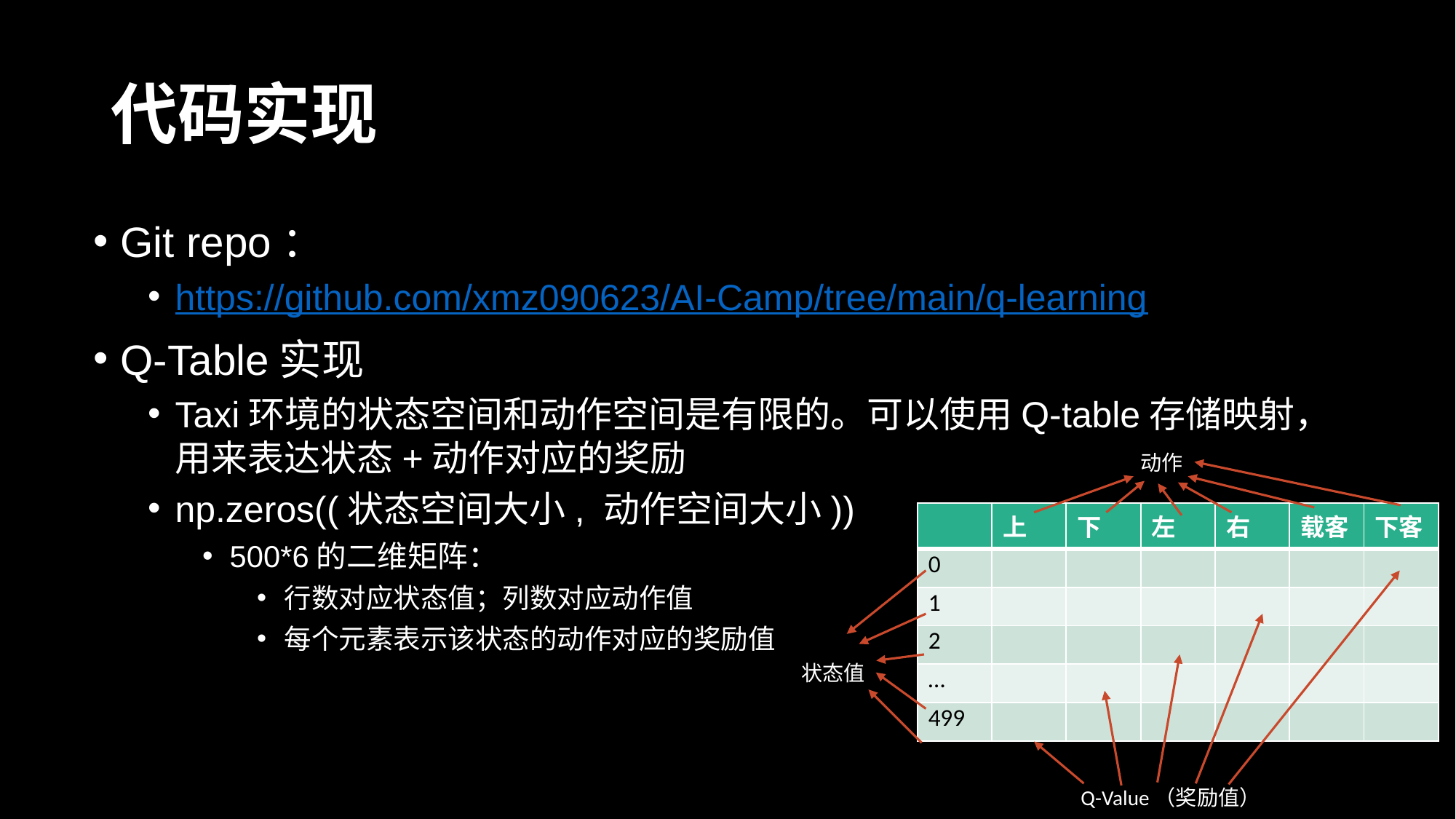

# 代码实现
Git repo：
https://github.com/xmz090623/AI-Camp/tree/main/q-learning
Q-Table实现
Taxi环境的状态空间和动作空间是有限的。可以使用Q-table存储映射，用来表达状态+动作对应的奖励
np.zeros((状态空间大小, 动作空间大小))
500*6的二维矩阵：
行数对应状态值；列数对应动作值
每个元素表示该状态的动作对应的奖励值
动作
|  | 上 | 下 | 左 | 右 | 载客 | 下客 |
| --- | --- | --- | --- | --- | --- | --- |
| 0 |  |  |  |  |  |  |
| 1 |  |  |  |  |  |  |
| 2 |  |  |  |  |  |  |
| … |  |  |  |  |  |  |
| 499 |  |  |  |  |  |  |
状态值
Q-Value（奖励值）